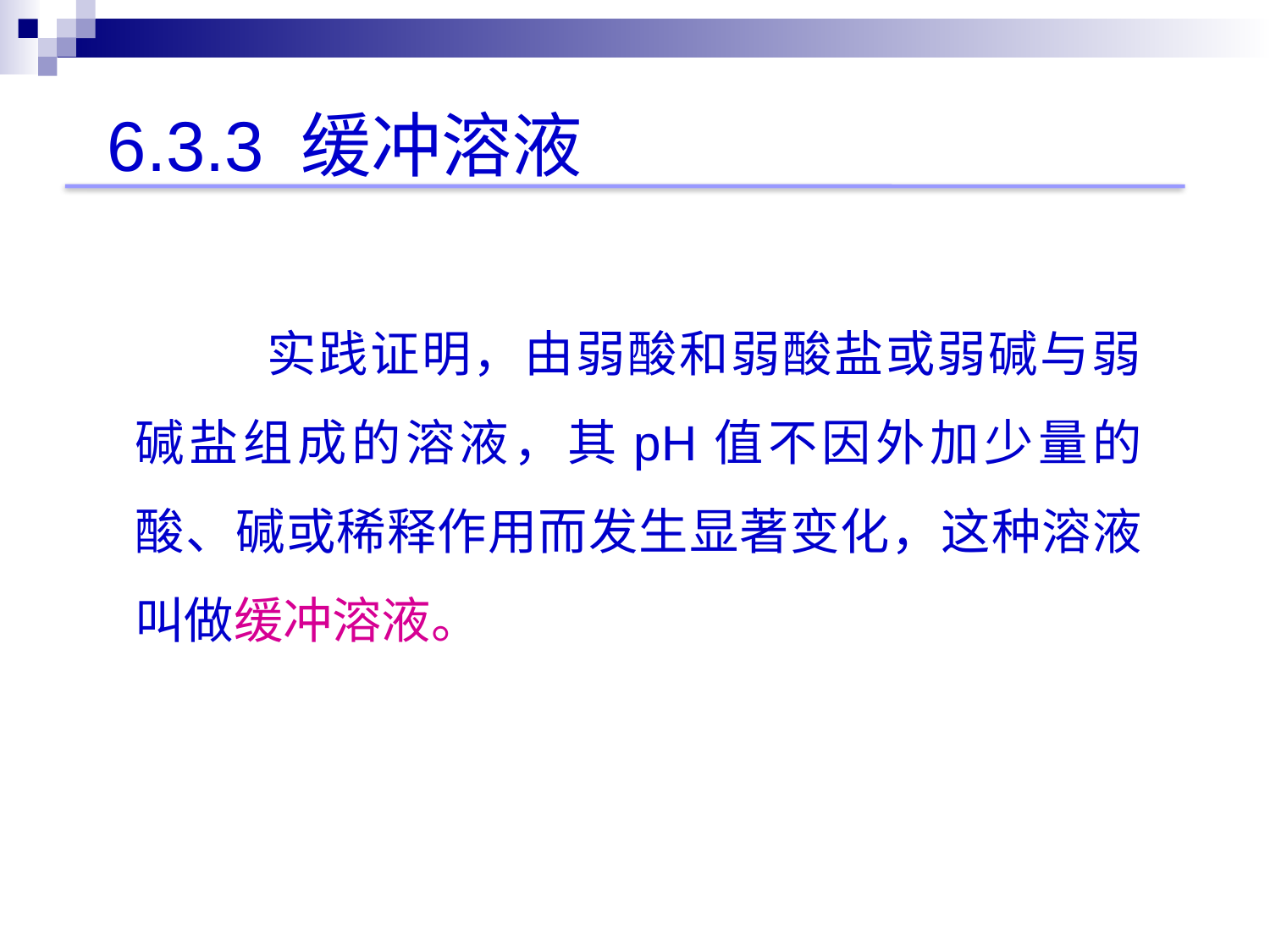

6.3.3 缓冲溶液

		实践证明，由弱酸和弱酸盐或弱碱与弱碱盐组成的溶液，其pH值不因外加少量的酸、碱或稀释作用而发生显著变化，这种溶液叫做缓冲溶液。